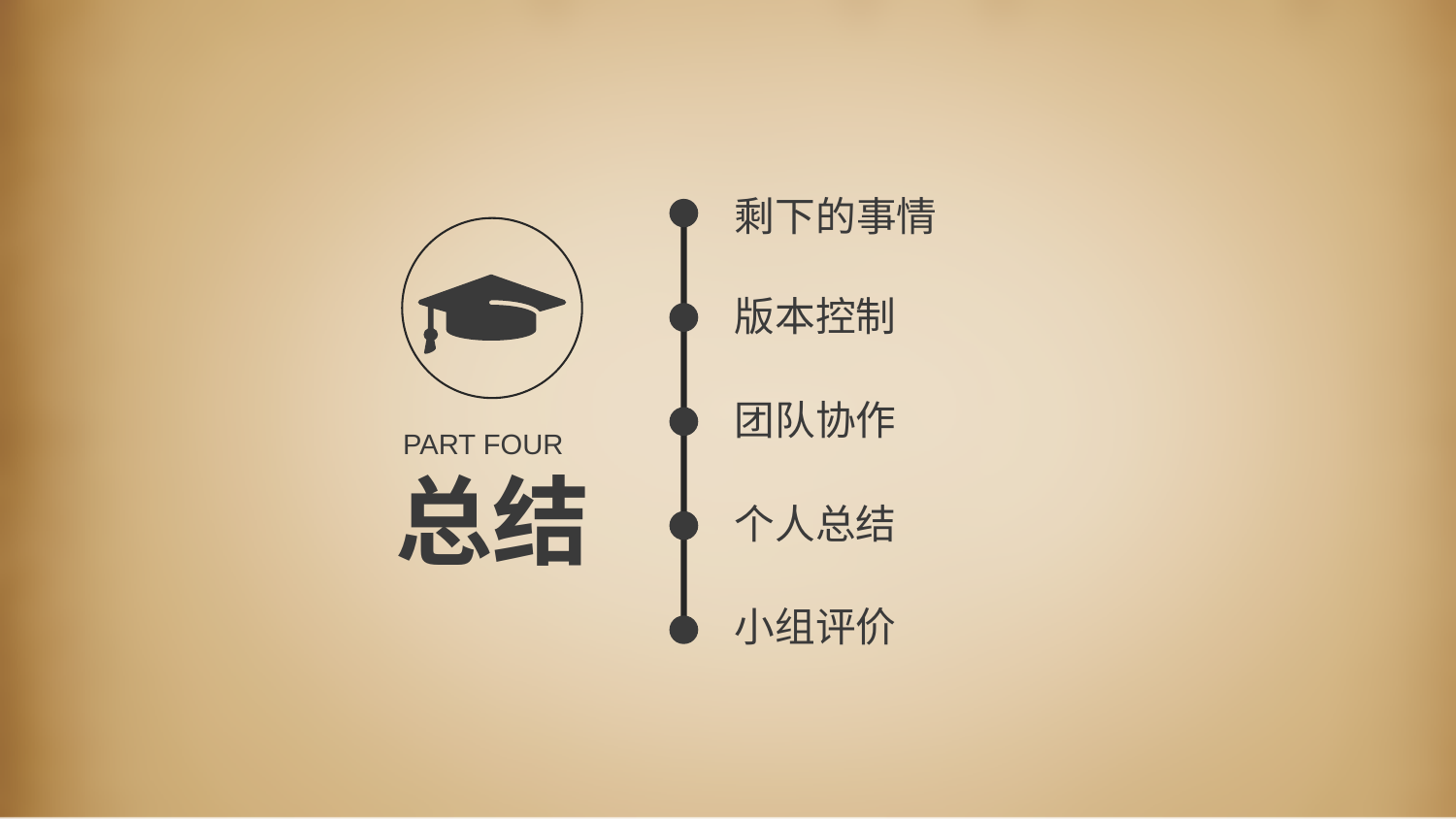

剩下的事情

版本控制
团队协作
PART FOUR
总结
个人总结
小组评价